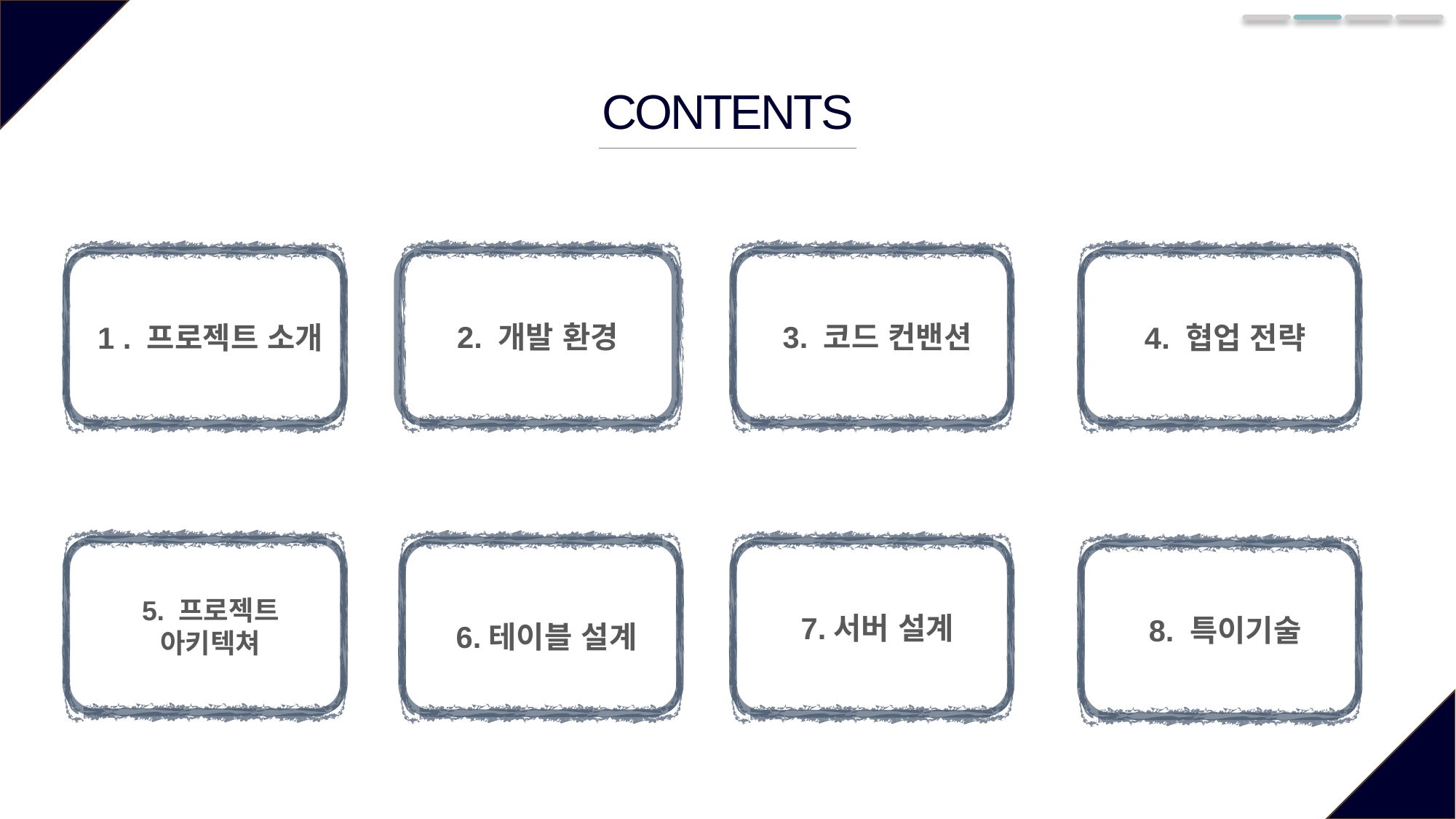

CONTENTS

3. 코드 컨밴션

2. 개발 환경

4. 협업 전략

1 . 프로젝트 소개

5. 프로젝트 아키텍쳐

6.테이블 설계

7.서버 설계

8. 특이기술